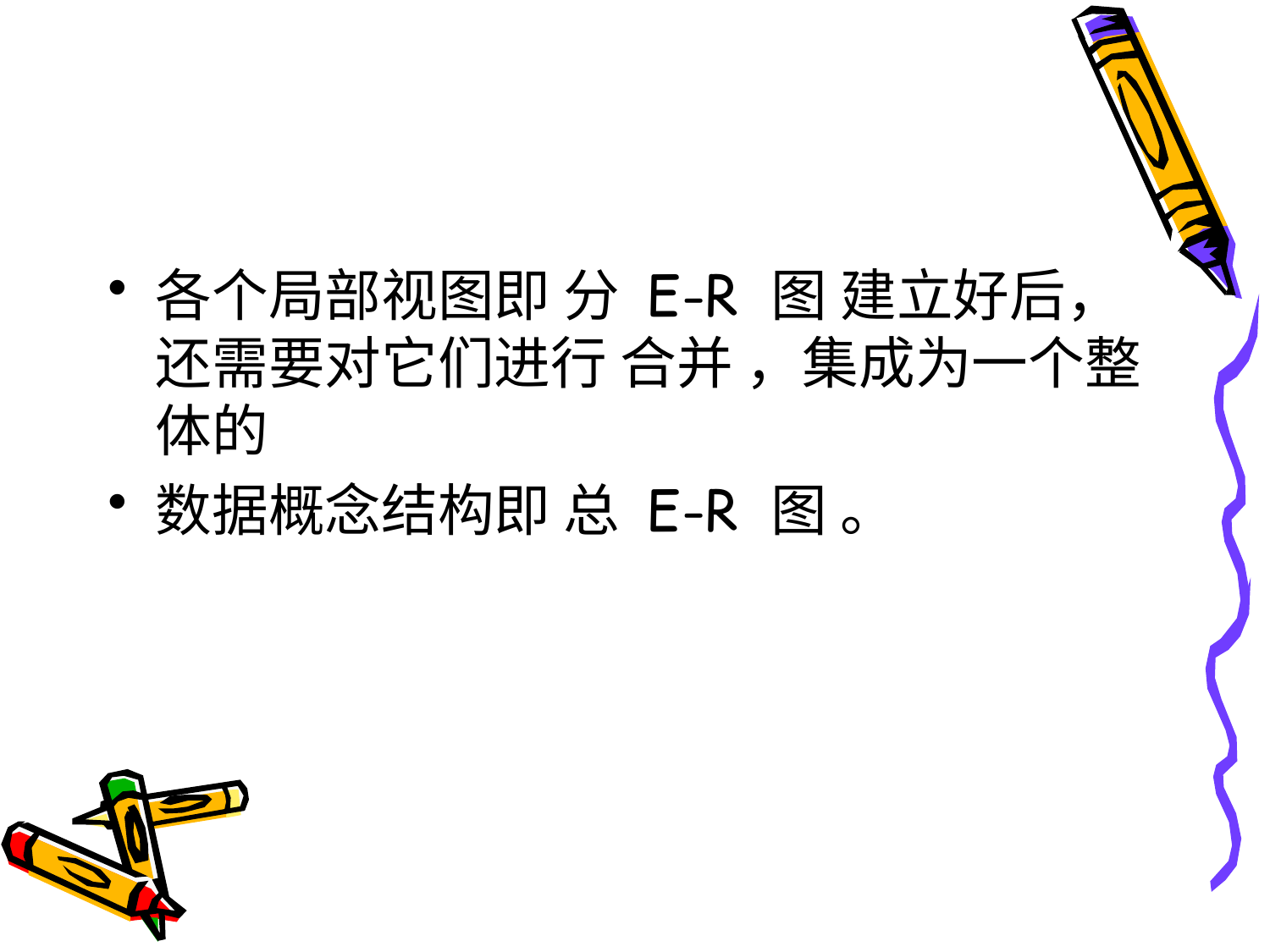

#
各个局部视图即 分 E-R 图 建立好后，还需要对它们进行 合并 ，集成为一个整体的
数据概念结构即 总 E-R 图 。